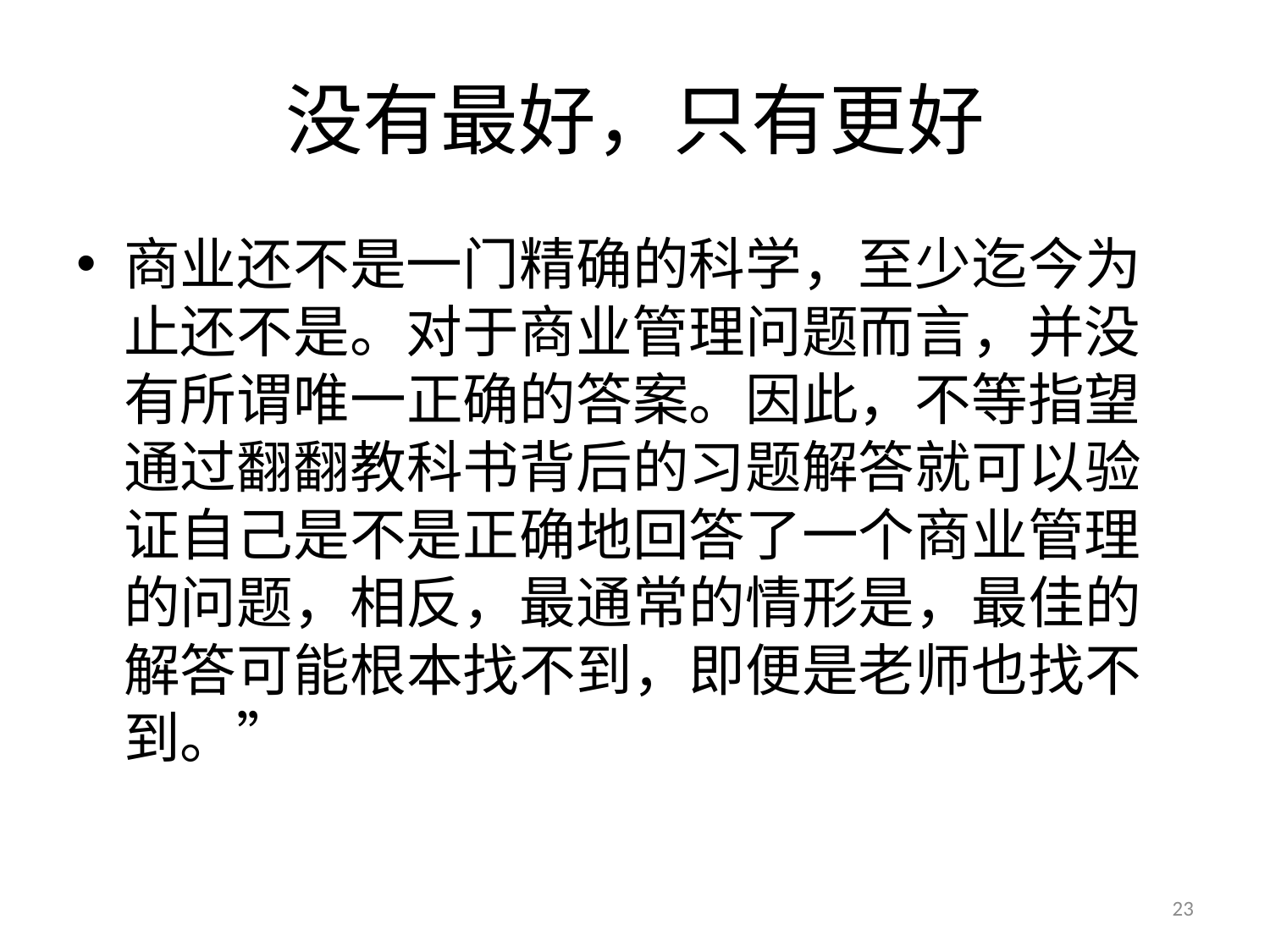

# 没有最好，只有更好
商业还不是一门精确的科学，至少迄今为止还不是。对于商业管理问题而言，并没有所谓唯一正确的答案。因此，不等指望通过翻翻教科书背后的习题解答就可以验证自己是不是正确地回答了一个商业管理的问题，相反，最通常的情形是，最佳的解答可能根本找不到，即便是老师也找不到。”
23